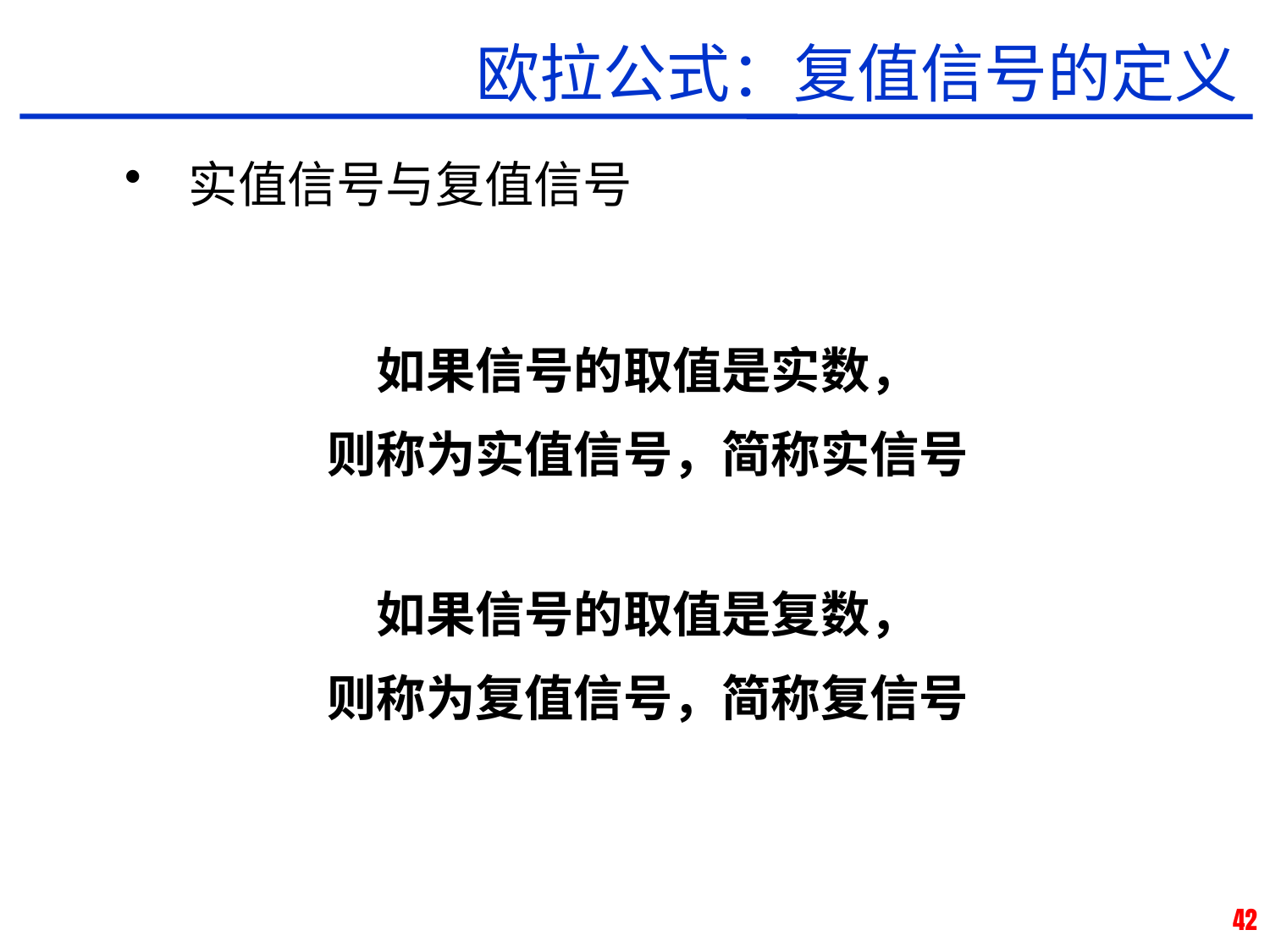

欧拉公式：复值信号的定义
实值信号与复值信号
如果信号的取值是实数，
则称为实值信号，简称实信号
如果信号的取值是复数，
则称为复值信号，简称复信号
42